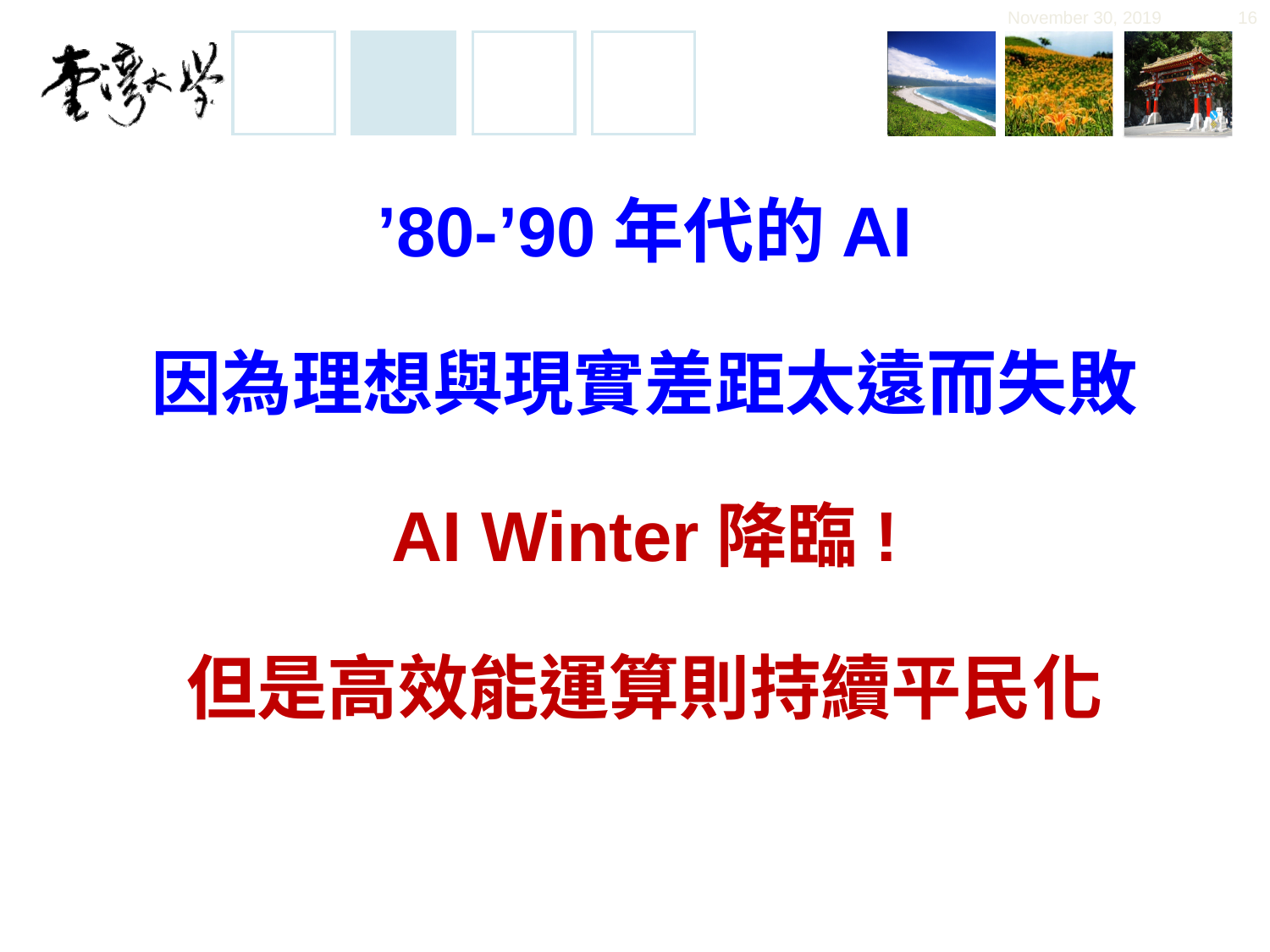

November 30, 2019
16
# ’80-’90年代的AI 因為理想與現實差距太遠而失敗 AI Winter降臨! 但是高效能運算則持續平民化